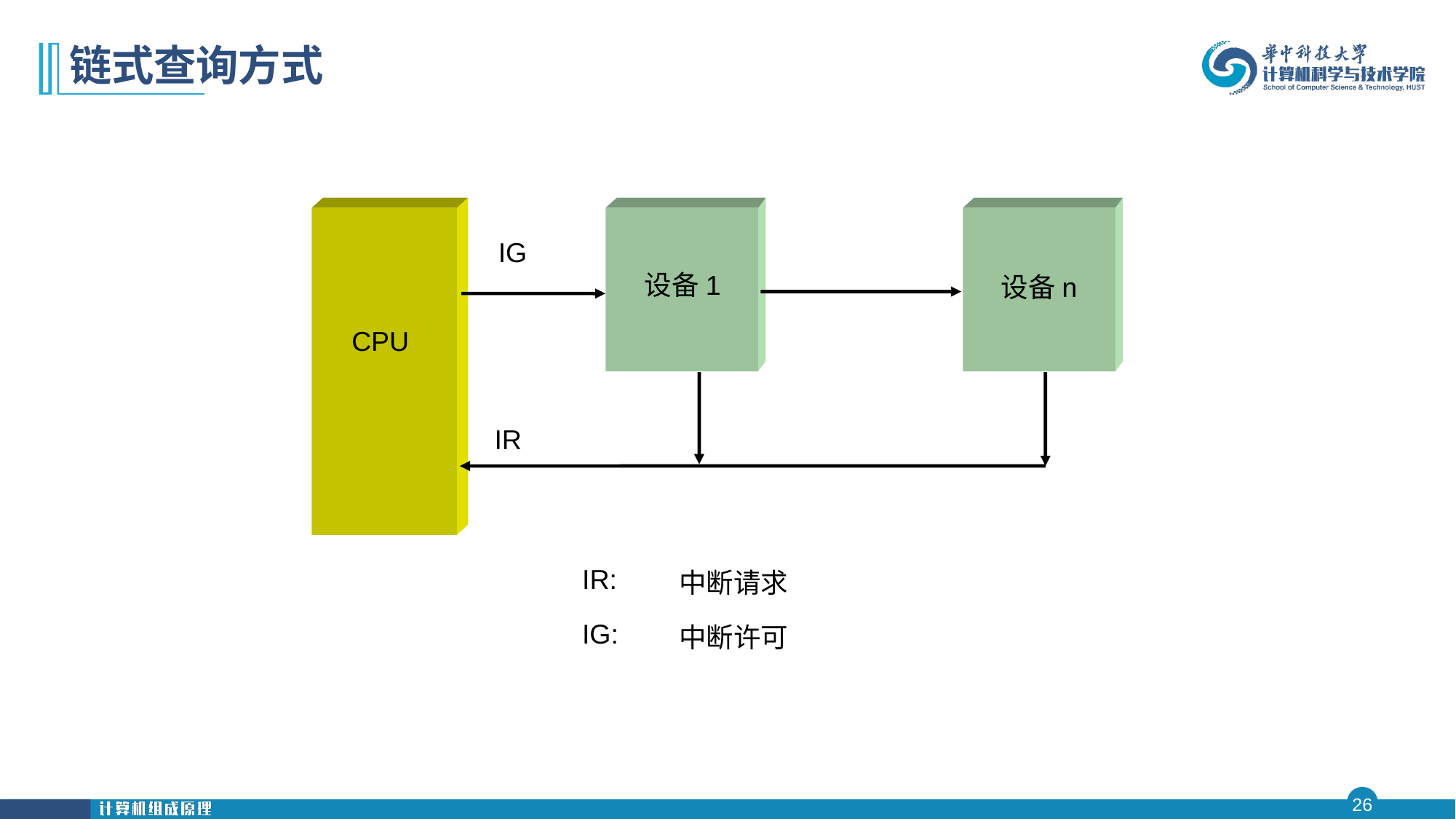

# 链式查询方式

IG

设备1
设备n

CPU

IR

IR:
中断请求

IG:
中断许可